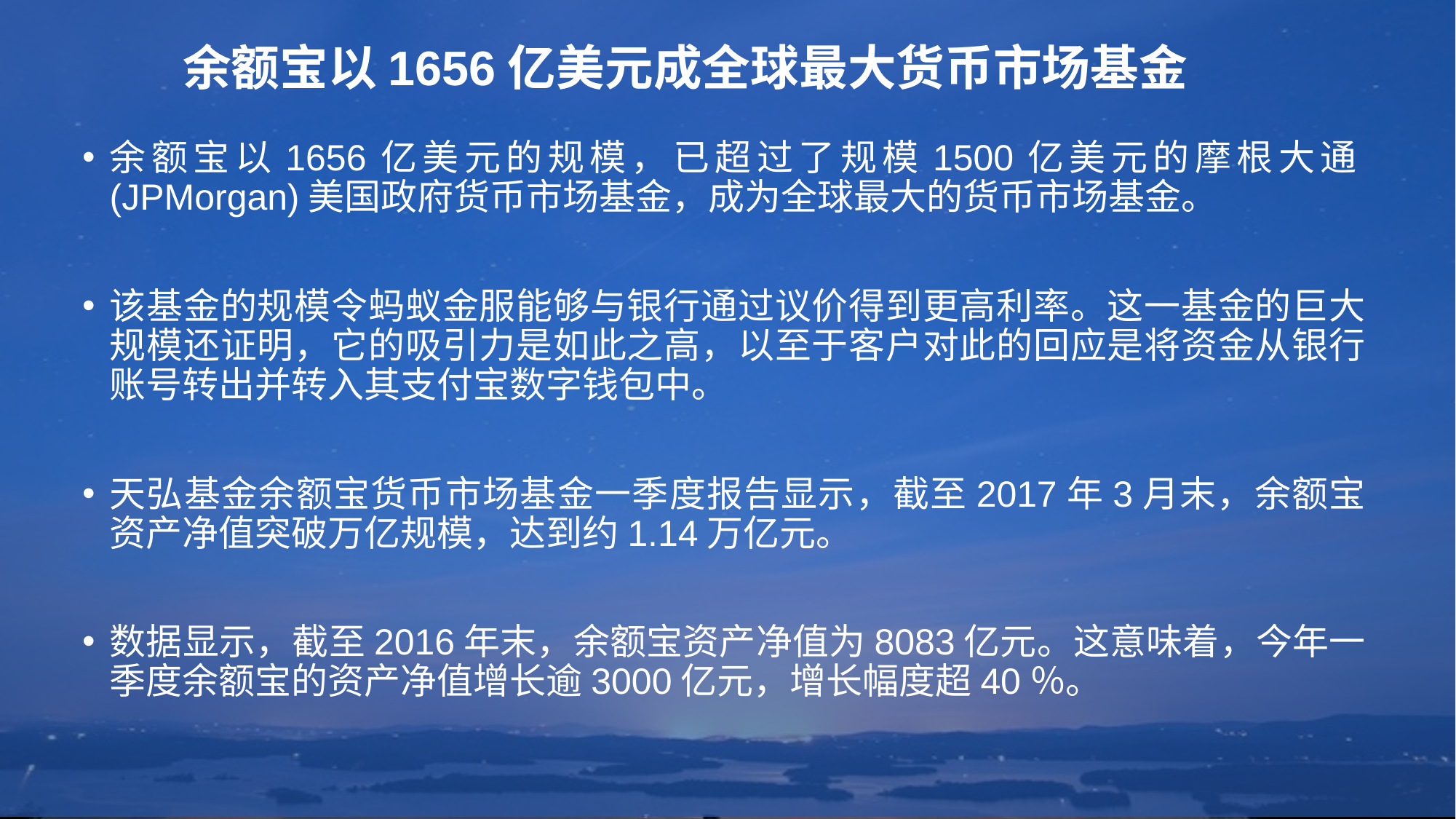

# 余额宝以1656亿美元成全球最大货币市场基金
余额宝以1656亿美元的规模，已超过了规模1500亿美元的摩根大通(JPMorgan)美国政府货币市场基金，成为全球最大的货币市场基金。

该基金的规模令蚂蚁金服能够与银行通过议价得到更高利率。这一基金的巨大规模还证明，它的吸引力是如此之高，以至于客户对此的回应是将资金从银行账号转出并转入其支付宝数字钱包中。

天弘基金余额宝货币市场基金一季度报告显示，截至2017年3月末，余额宝资产净值突破万亿规模，达到约1.14万亿元。

数据显示，截至2016年末，余额宝资产净值为8083亿元。这意味着，今年一季度余额宝的资产净值增长逾3000亿元，增长幅度超40％。